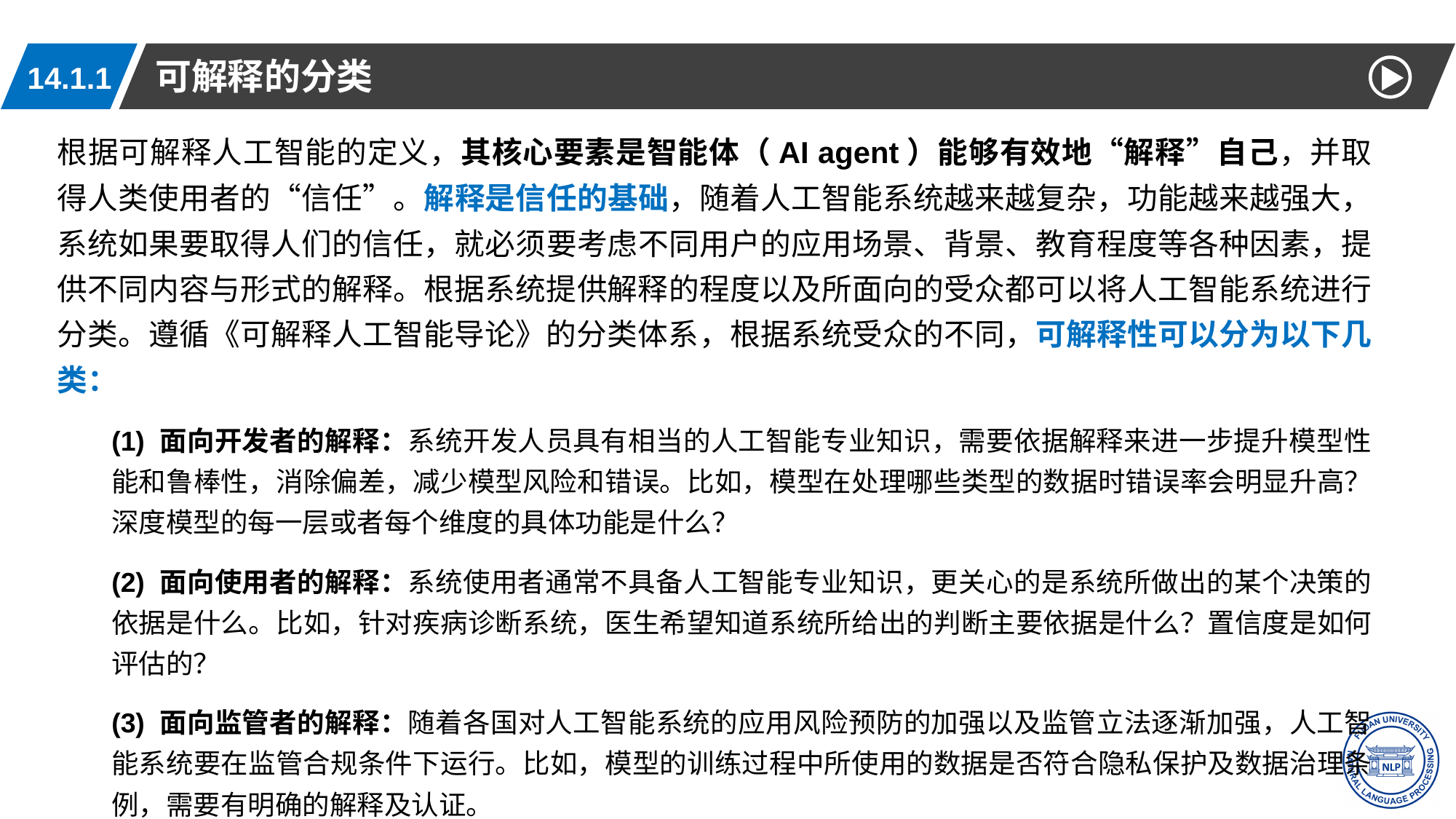

可解释的分类
14.1.1

根据可解释人工智能的定义，其核心要素是智能体（AI agent）能够有效地“解释”自己，并取得人类使用者的“信任”。解释是信任的基础，随着人工智能系统越来越复杂，功能越来越强大，系统如果要取得人们的信任，就必须要考虑不同用户的应用场景、背景、教育程度等各种因素，提供不同内容与形式的解释。根据系统提供解释的程度以及所面向的受众都可以将人工智能系统进行分类。遵循《可解释人工智能导论》的分类体系，根据系统受众的不同，可解释性可以分为以下几类：
(1) 面向开发者的解释：系统开发人员具有相当的人工智能专业知识，需要依据解释来进一步提升模型性能和鲁棒性，消除偏差，减少模型风险和错误。比如，模型在处理哪些类型的数据时错误率会明显升高？深度模型的每一层或者每个维度的具体功能是什么？
(2) 面向使用者的解释：系统使用者通常不具备人工智能专业知识，更关心的是系统所做出的某个决策的依据是什么。比如，针对疾病诊断系统，医生希望知道系统所给出的判断主要依据是什么？置信度是如何评估的？
(3) 面向监管者的解释：随着各国对人工智能系统的应用风险预防的加强以及监管立法逐渐加强，人工智能系统要在监管合规条件下运行。比如，模型的训练过程中所使用的数据是否符合隐私保护及数据治理条例，需要有明确的解释及认证。
8